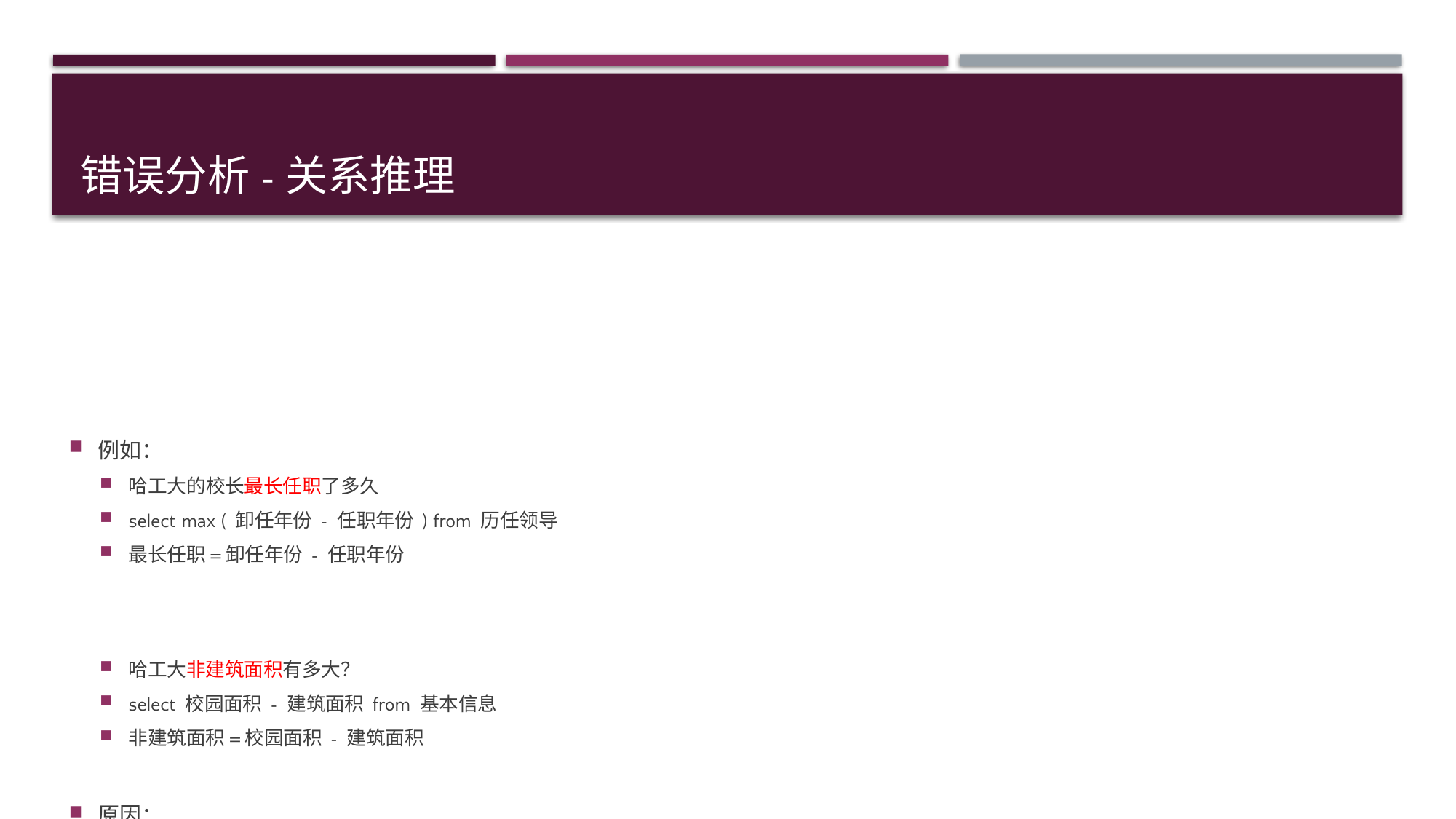

# 错误分析-关系推理
例如：
哈工大的校长最长任职了多久
select max ( 卸任年份 - 任职年份 ) from 历任领导
最长任职=卸任年份 - 任职年份

哈工大非建筑面积有多大？
select 校园面积 - 建筑面积 from 基本信息
非建筑面积=校园面积 - 建筑面积

原因：
目前的Seq2Graph模型还不能处理涉及到关系推理的数据